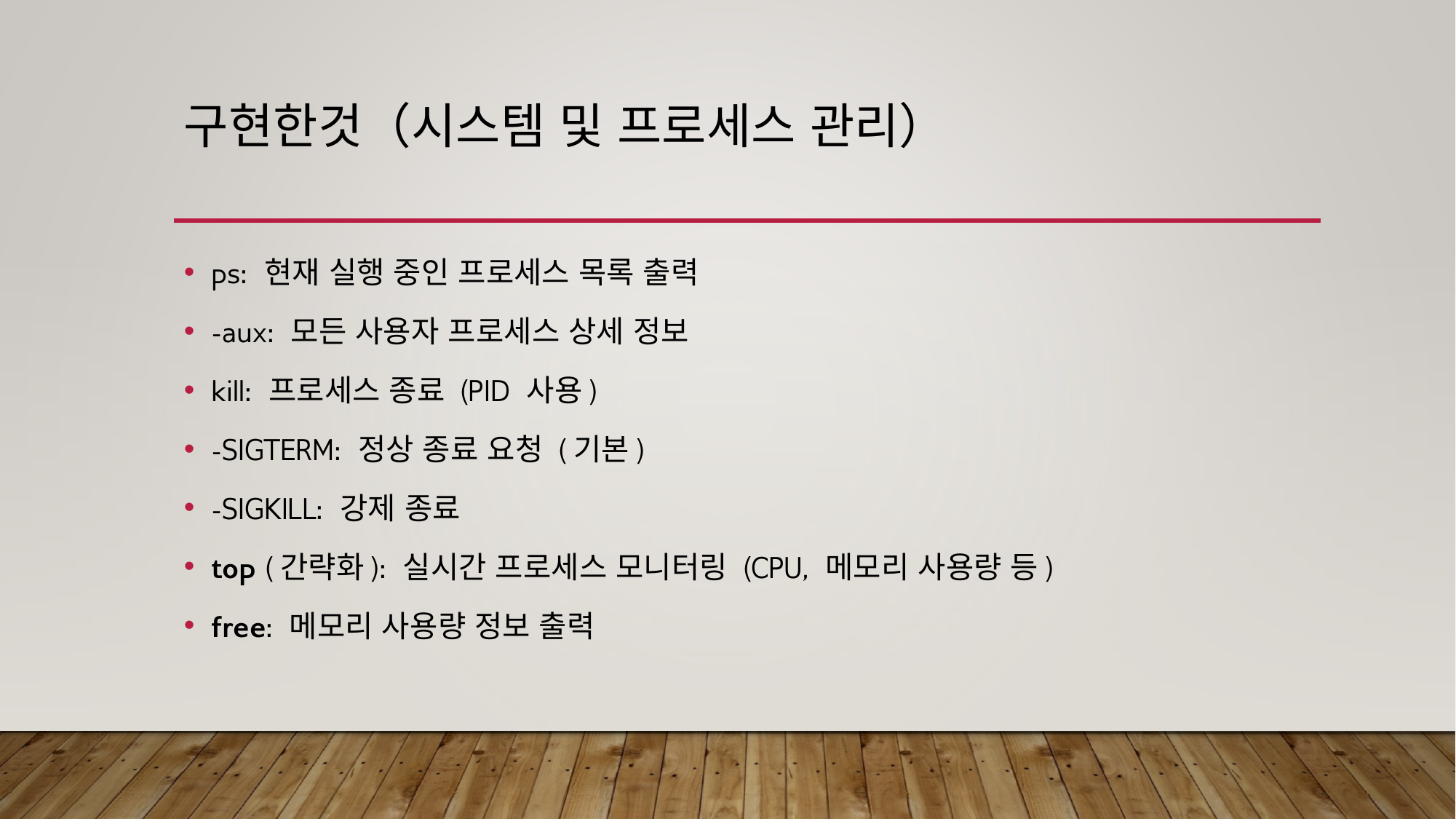

# 구현한것（시스템 및 프로세스 관리）
ps: 현재 실행 중인 프로세스 목록 출력
-aux: 모든 사용자 프로세스 상세 정보
kill: 프로세스 종료 (PID 사용)
-SIGTERM: 정상 종료 요청 (기본)
-SIGKILL: 강제 종료
top (간략화): 실시간 프로세스 모니터링 (CPU, 메모리 사용량 등)
free: 메모리 사용량 정보 출력